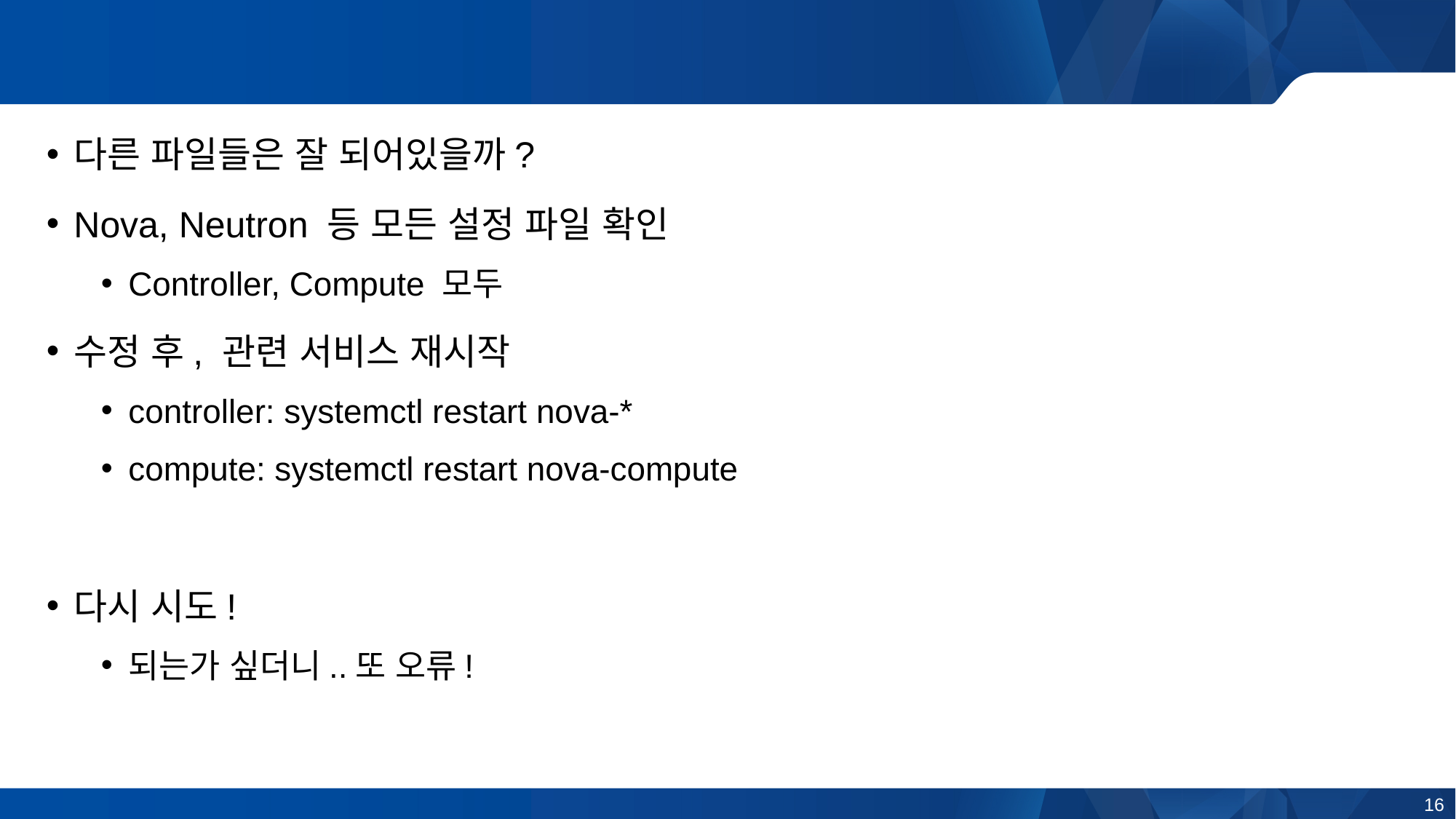

#
다른 파일들은 잘 되어있을까?
Nova, Neutron 등 모든 설정 파일 확인
Controller, Compute 모두
수정 후, 관련 서비스 재시작
controller: systemctl restart nova-*
compute: systemctl restart nova-compute

다시 시도!
되는가 싶더니..또 오류!
16